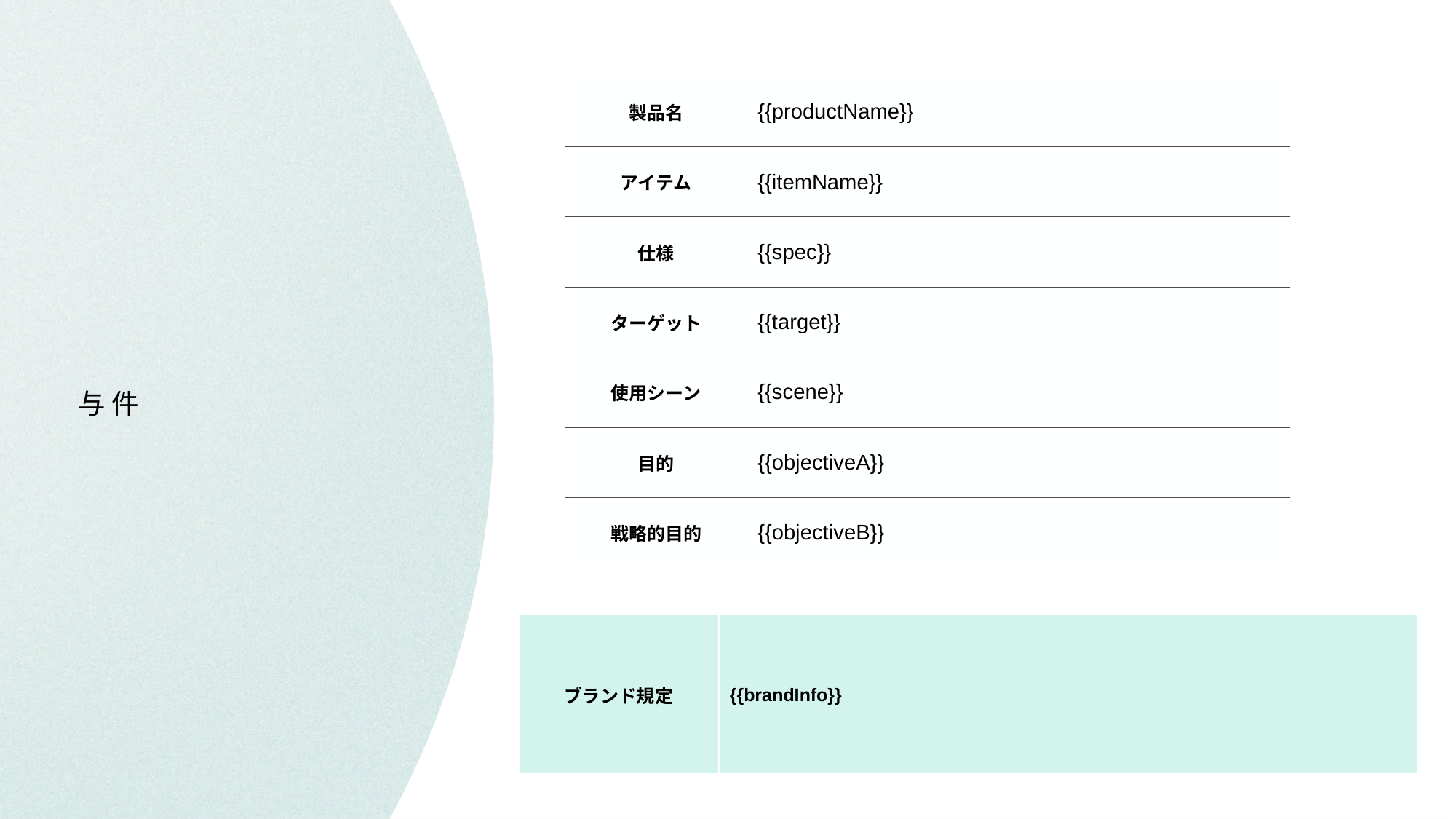

| 製品名 | {{productName}} |
| --- | --- |
| アイテム | {{itemName}} |
| 仕様 | {{spec}} |
| ターゲット | {{target}} |
| 使用シーン | {{scene}} |
| 目的 | {{objectiveA}} |
| 戦略的目的 | {{objectiveB}} |
与 件
| ブランド規定 | {{brandInfo}} |
| --- | --- |